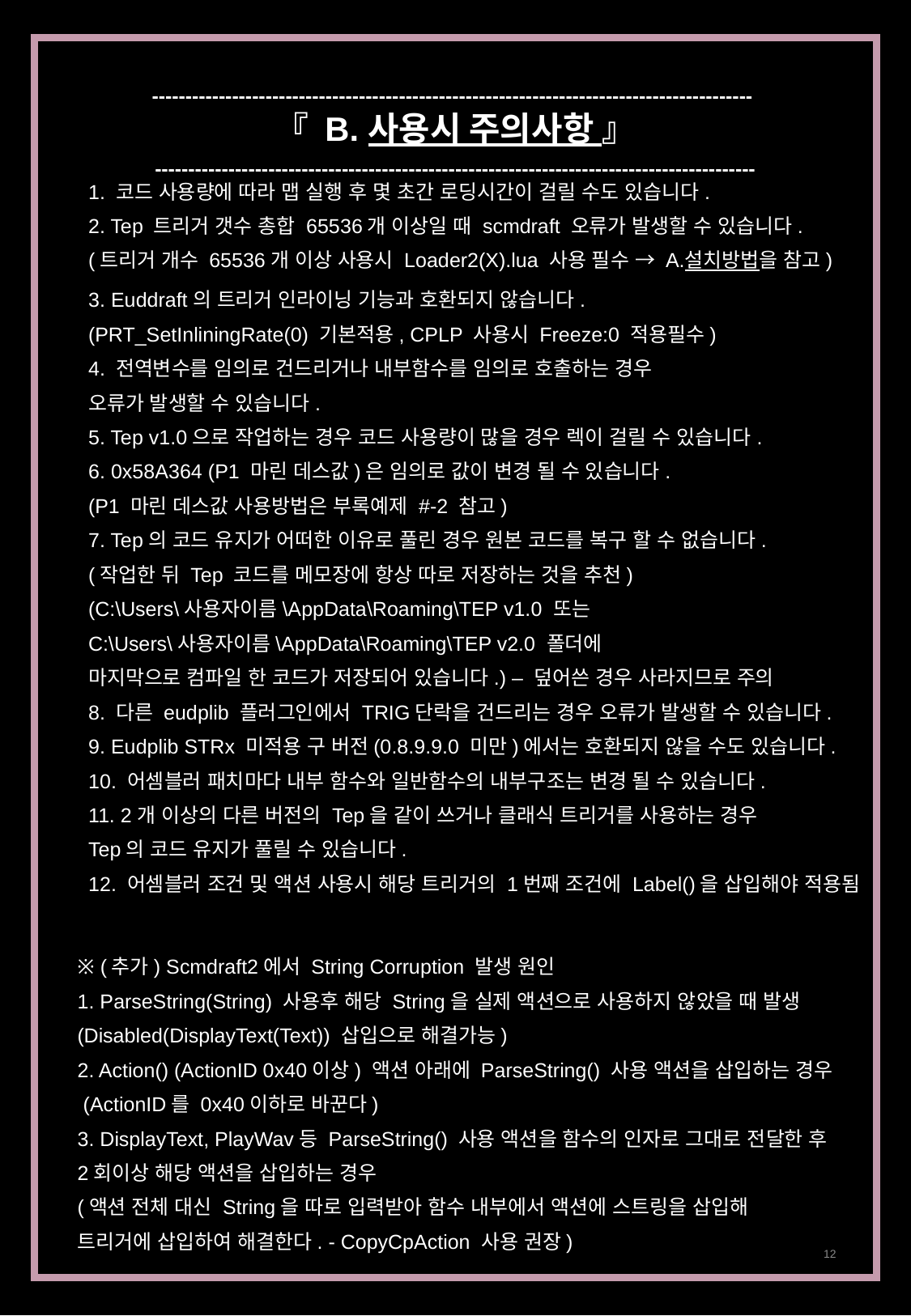

------------------------------------------------------------------------------------------
『 B. 사용시 주의사항 』
------------------------------------------------------------------------------------------
1. 코드 사용량에 따라 맵 실행 후 몇 초간 로딩시간이 걸릴 수도 있습니다.
2. Tep 트리거 갯수 총합 65536개 이상일 때 scmdraft 오류가 발생할 수 있습니다.
(트리거 개수 65536개 이상 사용시 Loader2(X).lua 사용 필수 → A.설치방법을 참고)
3. Euddraft의 트리거 인라이닝 기능과 호환되지 않습니다.
(PRT_SetInliningRate(0) 기본적용, CPLP 사용시 Freeze:0 적용필수)
4. 전역변수를 임의로 건드리거나 내부함수를 임의로 호출하는 경우
오류가 발생할 수 있습니다.
5. Tep v1.0으로 작업하는 경우 코드 사용량이 많을 경우 렉이 걸릴 수 있습니다.
6. 0x58A364 (P1 마린 데스값)은 임의로 값이 변경 될 수 있습니다.
(P1 마린 데스값 사용방법은 부록예제 #-2 참고)
7. Tep의 코드 유지가 어떠한 이유로 풀린 경우 원본 코드를 복구 할 수 없습니다.
(작업한 뒤 Tep 코드를 메모장에 항상 따로 저장하는 것을 추천)
(C:\Users\사용자이름\AppData\Roaming\TEP v1.0 또는
C:\Users\사용자이름\AppData\Roaming\TEP v2.0 폴더에
마지막으로 컴파일 한 코드가 저장되어 있습니다.) – 덮어쓴 경우 사라지므로 주의
8. 다른 eudplib 플러그인에서 TRIG단락을 건드리는 경우 오류가 발생할 수 있습니다.
9. Eudplib STRx 미적용 구 버전(0.8.9.9.0 미만)에서는 호환되지 않을 수도 있습니다.
10. 어셈블러 패치마다 내부 함수와 일반함수의 내부구조는 변경 될 수 있습니다.
11. 2개 이상의 다른 버전의 Tep을 같이 쓰거나 클래식 트리거를 사용하는 경우
Tep의 코드 유지가 풀릴 수 있습니다.
12. 어셈블러 조건 및 액션 사용시 해당 트리거의 1번째 조건에 Label()을 삽입해야 적용됨
※ (추가) Scmdraft2에서 String Corruption 발생 원인
1. ParseString(String) 사용후 해당 String을 실제 액션으로 사용하지 않았을 때 발생
(Disabled(DisplayText(Text)) 삽입으로 해결가능)
2. Action() (ActionID 0x40이상) 액션 아래에 ParseString() 사용 액션을 삽입하는 경우
 (ActionID를 0x40이하로 바꾼다)
3. DisplayText, PlayWav등 ParseString() 사용 액션을 함수의 인자로 그대로 전달한 후
2회이상 해당 액션을 삽입하는 경우
(액션 전체 대신 String을 따로 입력받아 함수 내부에서 액션에 스트링을 삽입해
트리거에 삽입하여 해결한다. - CopyCpAction 사용 권장)
12